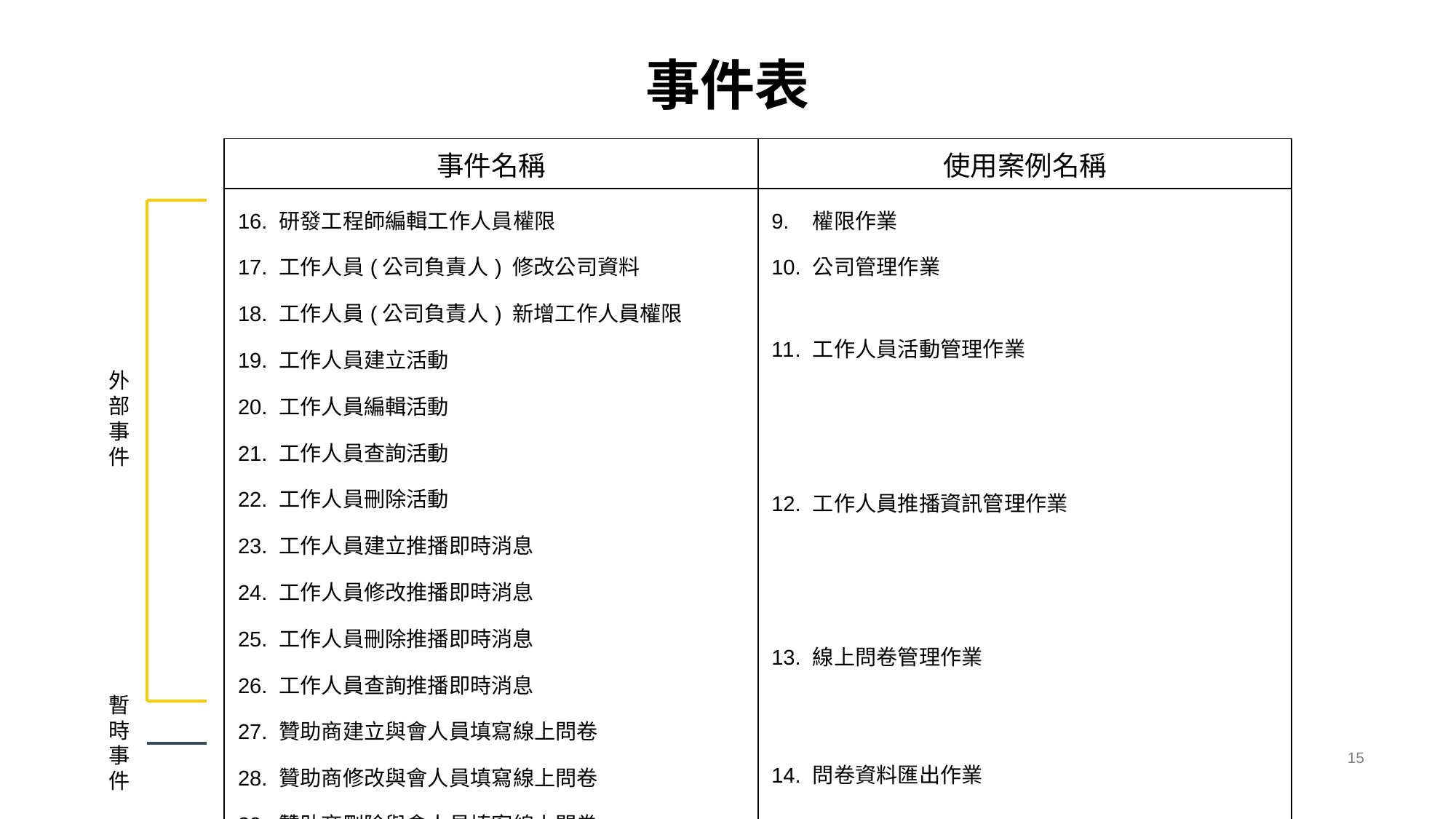

# 事件表
| 事件名稱 | 使用案例名稱 |
| --- | --- |
| 研發工程師編輯工作人員權限 工作人員(公司負責人) 修改公司資料 工作人員(公司負責人) 新增工作人員權限 工作人員建立活動 工作人員編輯活動 工作人員查詢活動 工作人員刪除活動 工作人員建立推播即時消息 工作人員修改推播即時消息 工作人員刪除推播即時消息 工作人員查詢推播即時消息 贊助商建立與會人員填寫線上問卷 贊助商修改與會人員填寫線上問卷 贊助商刪除與會人員填寫線上問卷 系統自動匯出與會人員問卷資料 | 權限作業 公司管理作業 工作人員活動管理作業 工作人員推播資訊管理作業 線上問卷管理作業 問卷資料匯出作業 |
外部事件
暫時事件
15